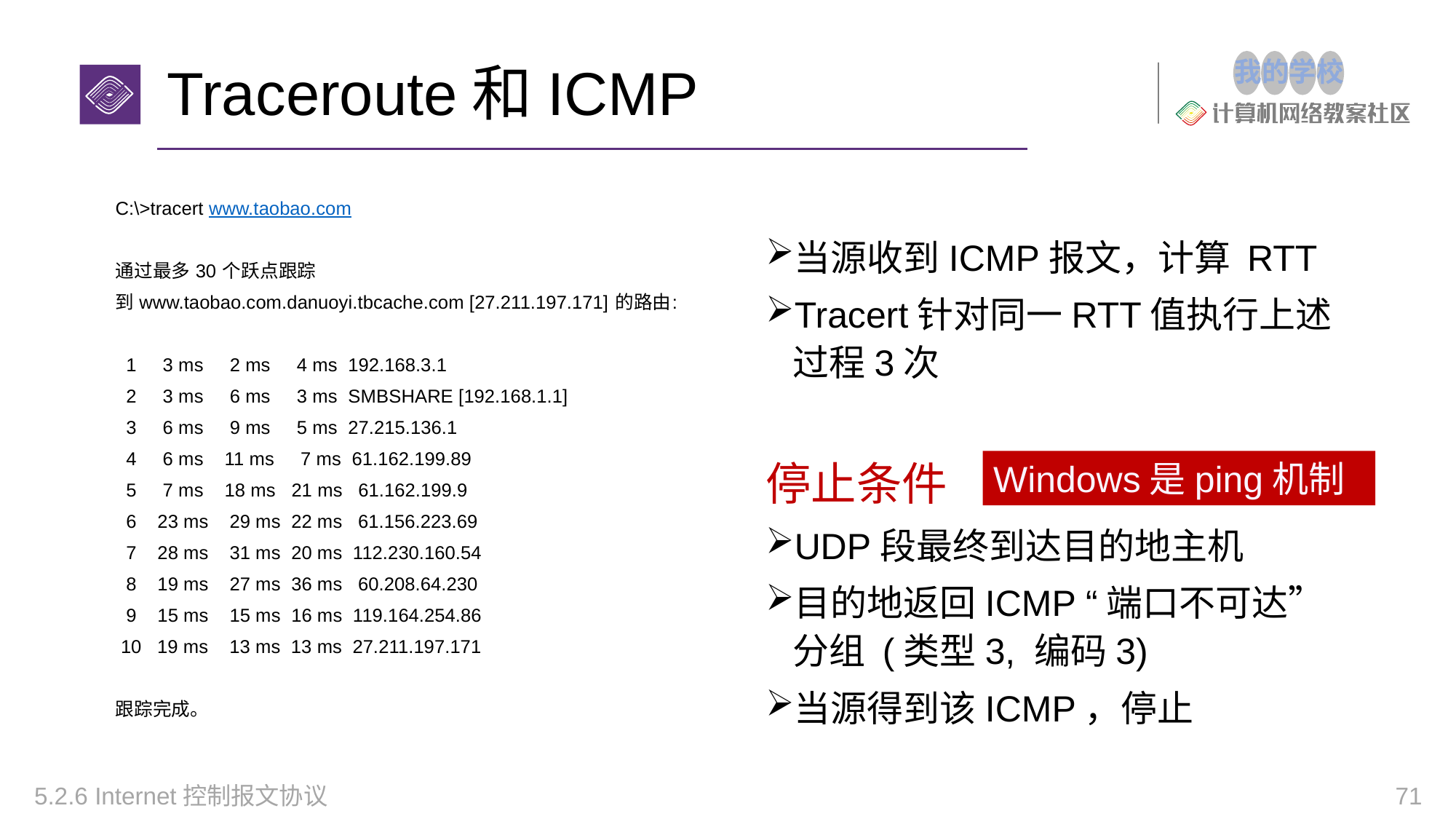

# Traceroute和ICMP

C:\>tracert www.taobao.com

通过最多 30 个跃点跟踪
到 www.taobao.com.danuoyi.tbcache.com [27.211.197.171] 的路由:

  1     3 ms     2 ms     4 ms  192.168.3.1
  2     3 ms     6 ms     3 ms  SMBSHARE [192.168.1.1]
  3     6 ms     9 ms     5 ms  27.215.136.1
  4     6 ms    11 ms     7 ms  61.162.199.89
  5     7 ms    18 ms   21 ms   61.162.199.9
  6    23 ms    29 ms  22 ms   61.156.223.69
  7    28 ms    31 ms  20 ms  112.230.160.54
  8    19 ms    27 ms  36 ms   60.208.64.230
  9    15 ms    15 ms  16 ms  119.164.254.86
 10   19 ms    13 ms  13 ms  27.211.197.171

跟踪完成。

当源收到ICMP报文，计算 RTT
Tracert针对同一RTT值执行上述过程3次

停止条件
UDP段最终到达目的地主机
目的地返回ICMP “端口不可达”分组 (类型3, 编码3)
当源得到该ICMP，停止

Windows是ping机制
5.2.6 Internet控制报文协议
71